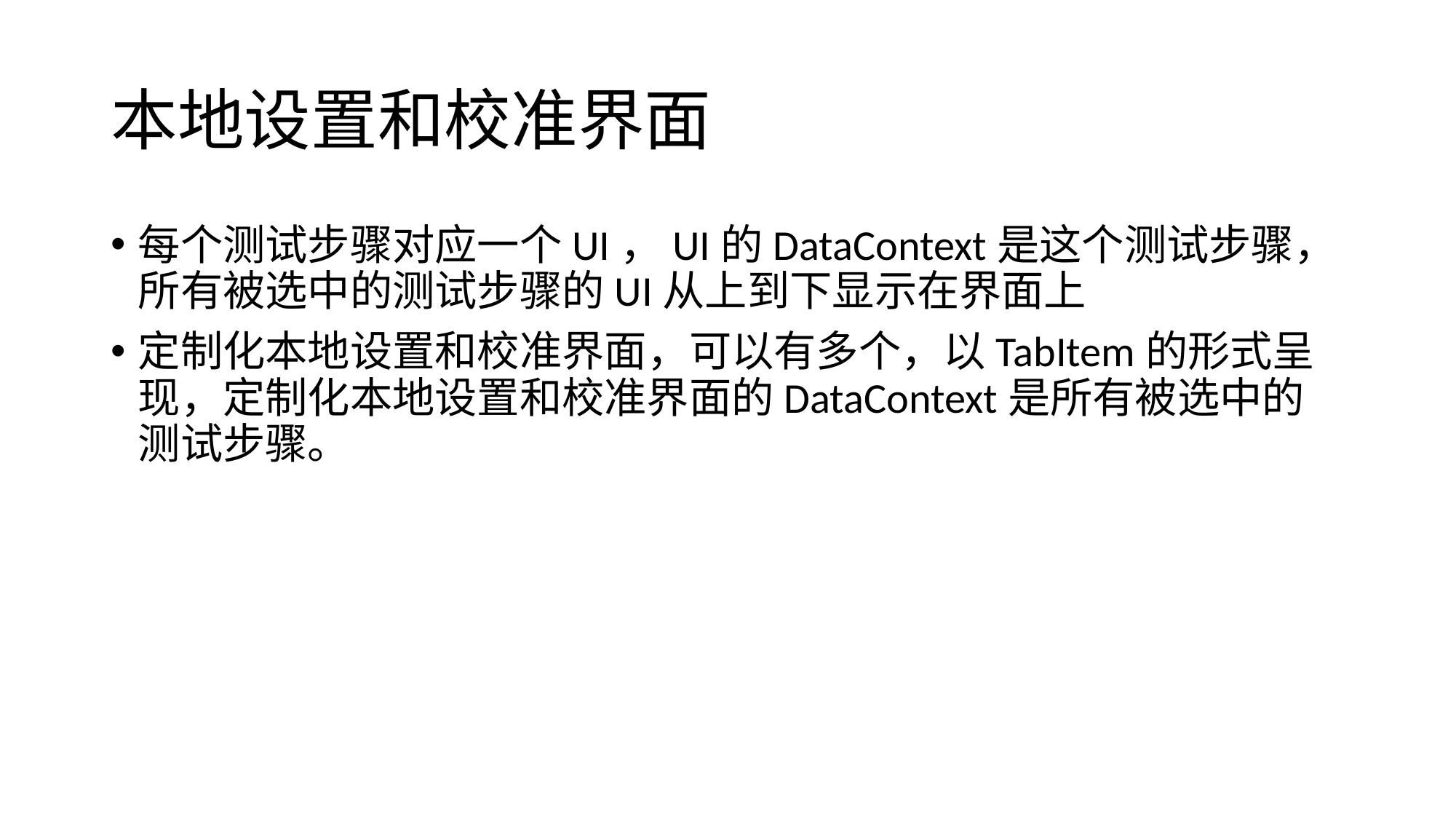

# 本地设置和校准界面
每个测试步骤对应一个UI，UI的DataContext是这个测试步骤，所有被选中的测试步骤的UI从上到下显示在界面上
定制化本地设置和校准界面，可以有多个，以TabItem的形式呈现，定制化本地设置和校准界面的DataContext是所有被选中的测试步骤。